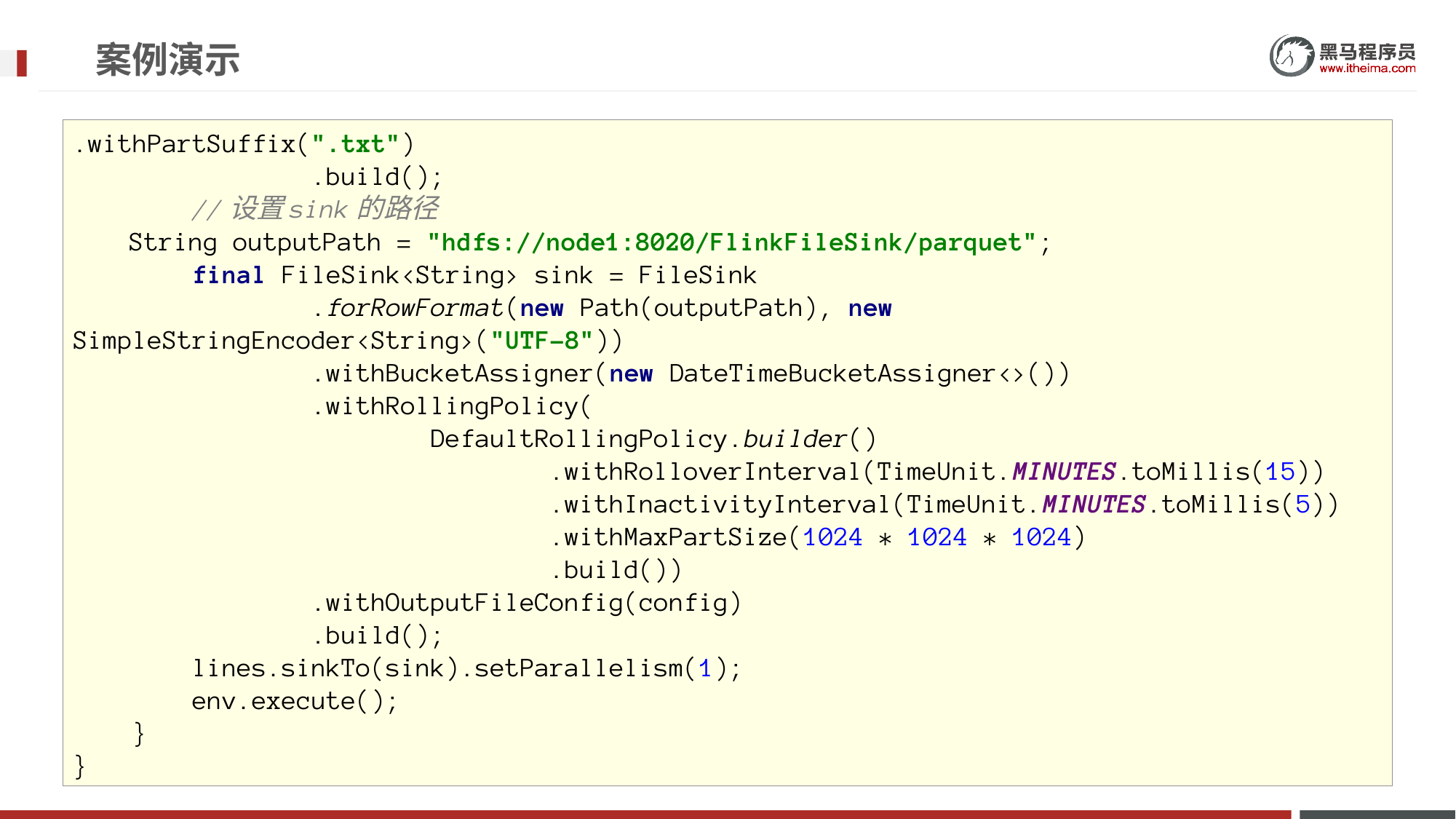

# 案例演示
.withPartSuffix(".txt")
                .build();
        //设置sink的路径
        String outputPath = "hdfs://node1:8020/FlinkFileSink/parquet";
        final FileSink<String> sink = FileSink
                .forRowFormat(new Path(outputPath), new SimpleStringEncoder<String>("UTF-8"))
                .withBucketAssigner(new DateTimeBucketAssigner<>())
                .withRollingPolicy(
                        DefaultRollingPolicy.builder()
                                .withRolloverInterval(TimeUnit.MINUTES.toMillis(15))
                                .withInactivityInterval(TimeUnit.MINUTES.toMillis(5))
                                .withMaxPartSize(1024 * 1024 * 1024)
                                .build())
                .withOutputFileConfig(config)
                .build();
        lines.sinkTo(sink).setParallelism(1);
        env.execute();
    }
}